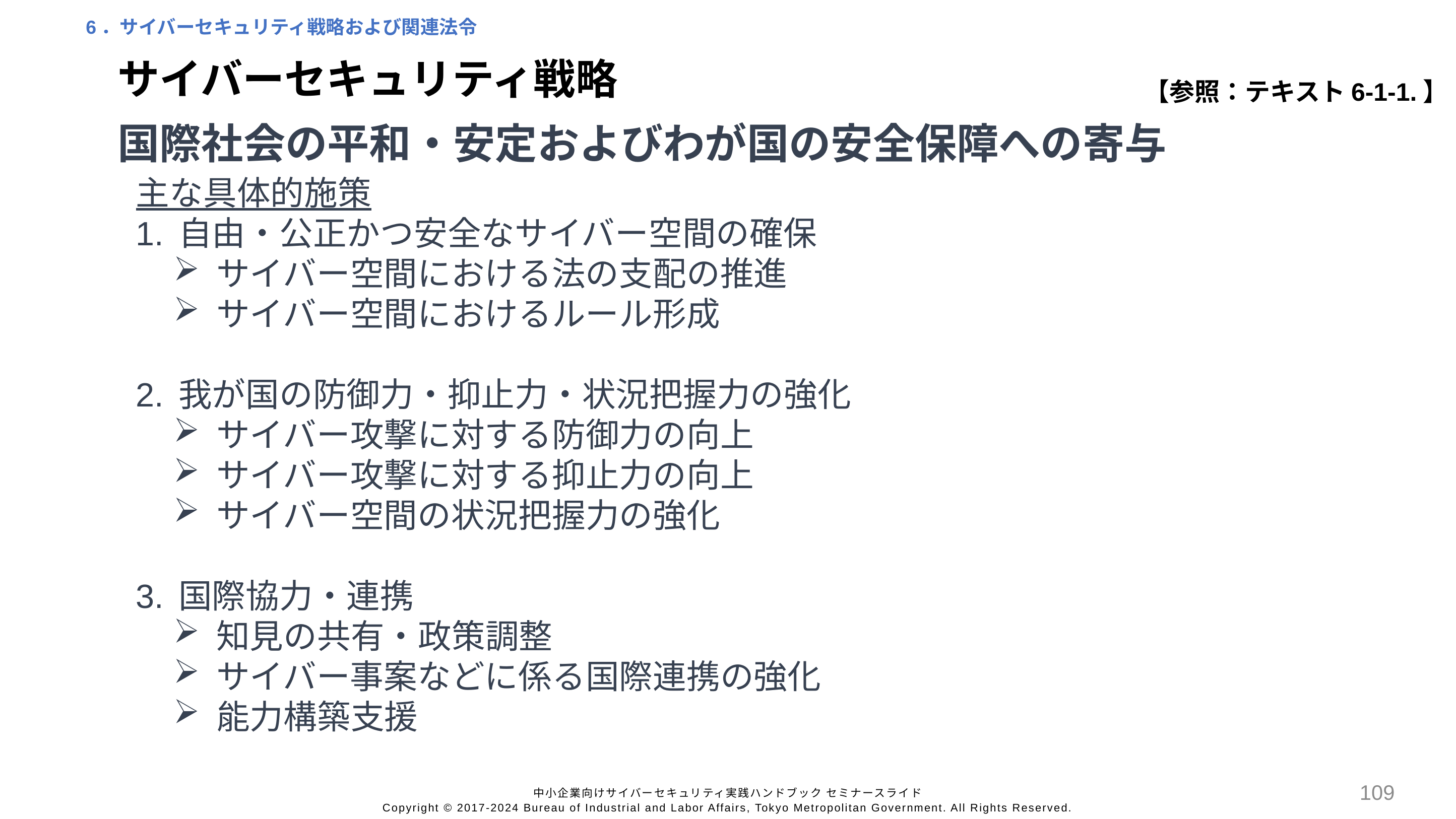

6．サイバーセキュリティ戦略および関連法令
サイバーセキュリティ戦略
【参照：テキスト6-1-1.】
国際社会の平和・安定およびわが国の安全保障への寄与
主な具体的施策
⾃由・公正かつ安全なサイバー空間の確保
サイバー空間における法の支配の推進
サイバー空間におけるルール形成

我が国の防御⼒・抑⽌⼒・状況把握⼒の強化
サイバー攻撃に対する防御力の向上
サイバー攻撃に対する抑止力の向上
サイバー空間の状況把握力の強化

国際協⼒・連携
知見の共有・政策調整
サイバー事案などに係る国際連携の強化
能力構築支援
109